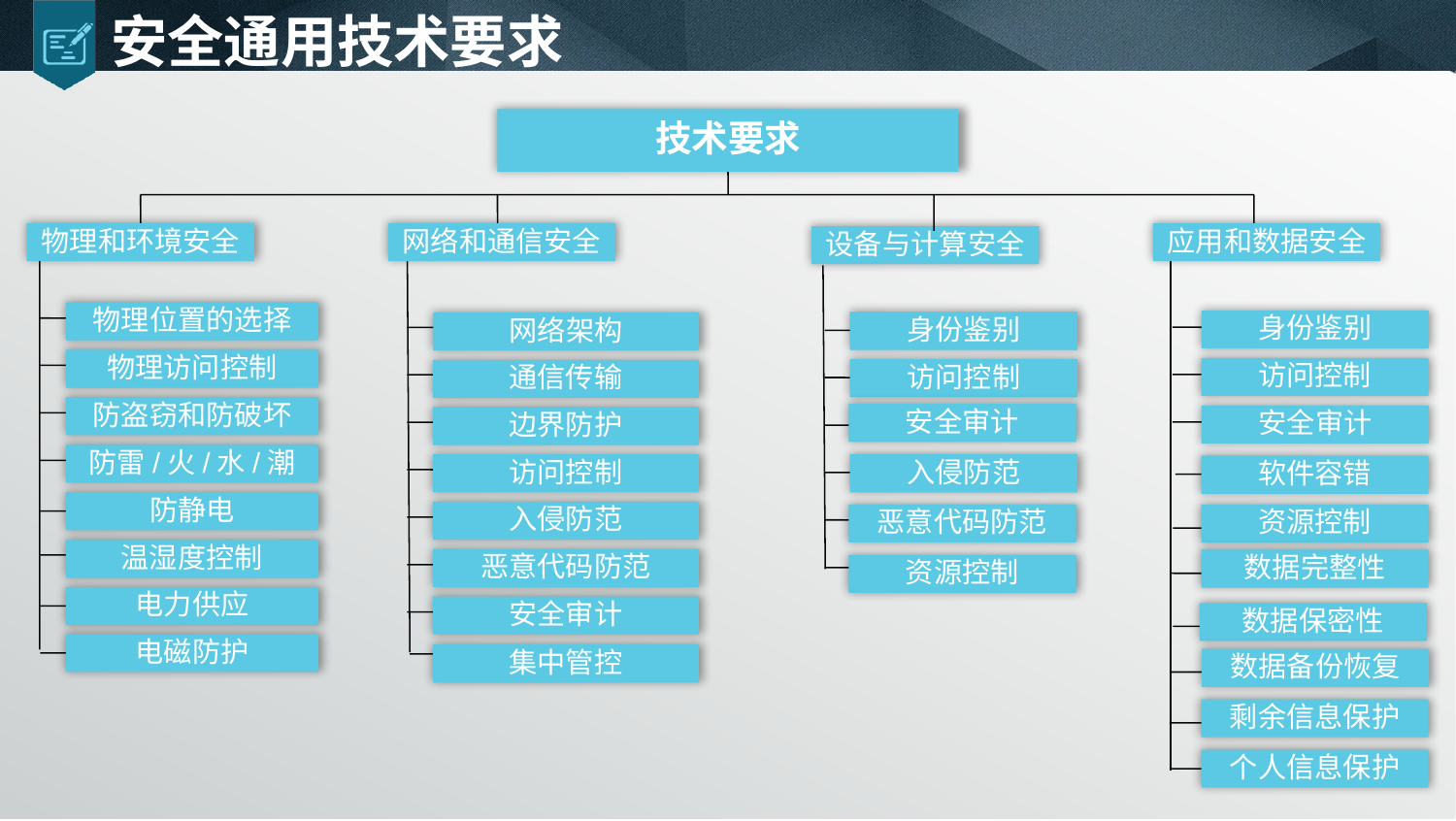

安全通用技术要求
技术要求

物理和环境安全
网络和通信安全
应用和数据安全
设备与计算安全

物理位置的选择
身份鉴别
身份鉴别
网络架构

物理访问控制
访问控制
访问控制
通信传输

防盗窃和防破坏
安全审计
安全审计
边界防护

防雷/火/水/潮
访问控制
入侵防范
软件容错

防静电
入侵防范
恶意代码防范
资源控制

温湿度控制
恶意代码防范
数据完整性

资源控制

电力供应
安全审计
数据保密性

电磁防护
集中管控
数据备份恢复

剩余信息保护

个人信息保护